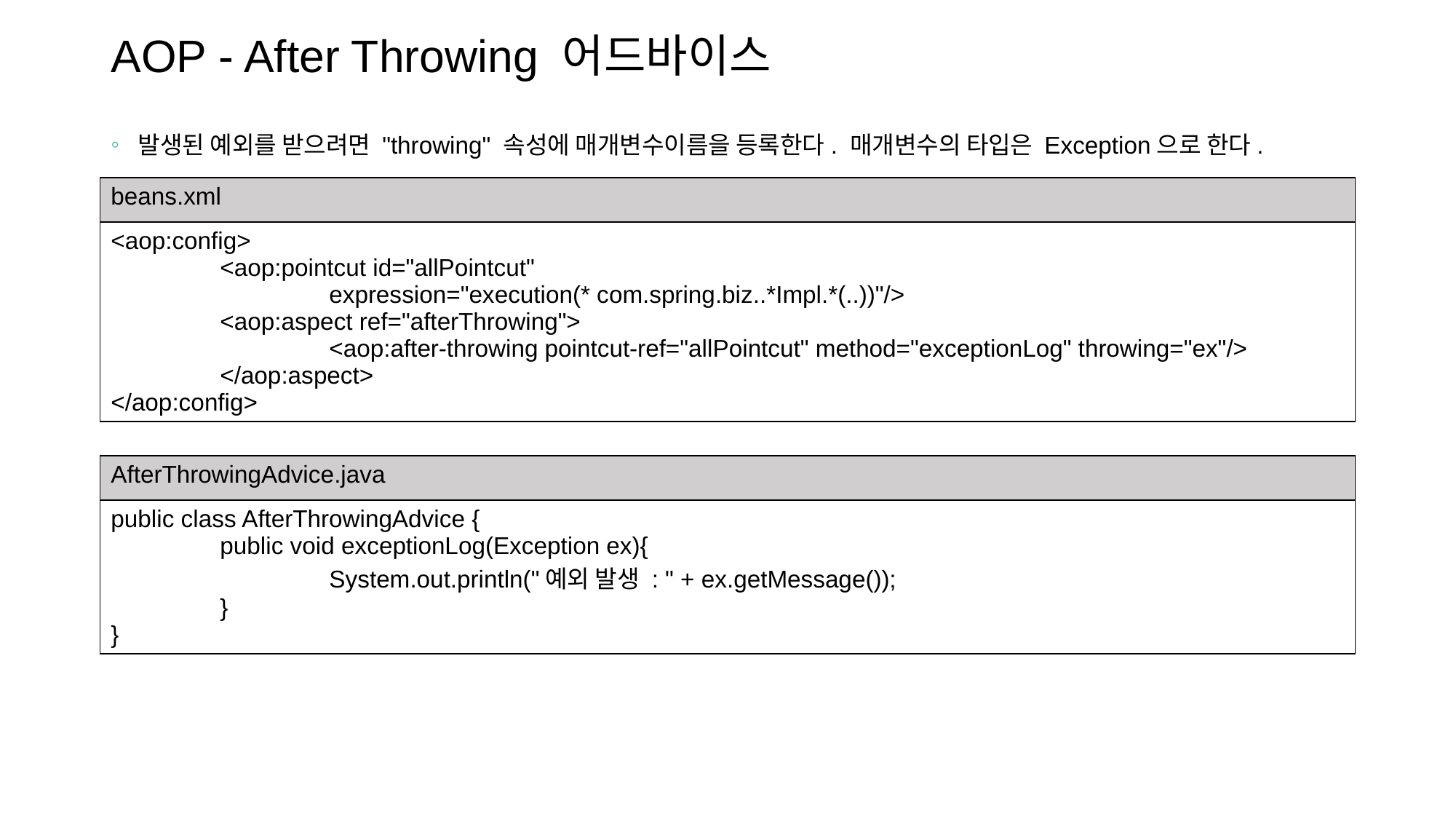

# AOP - After Throwing 어드바이스
발생된 예외를 받으려면 "throwing" 속성에 매개변수이름을 등록한다. 매개변수의 타입은 Exception으로 한다.

| beans.xml |
| --- |
| <aop:config> <aop:pointcut id="allPointcut" expression="execution(\* com.spring.biz..\*Impl.\*(..))"/> <aop:aspect ref="afterThrowing"> <aop:after-throwing pointcut-ref="allPointcut" method="exceptionLog" throwing="ex"/> </aop:aspect> </aop:config> |
| AfterThrowingAdvice.java |
| --- |
| public class AfterThrowingAdvice { public void exceptionLog(Exception ex){ System.out.println("예외 발생 : " + ex.getMessage()); } } |